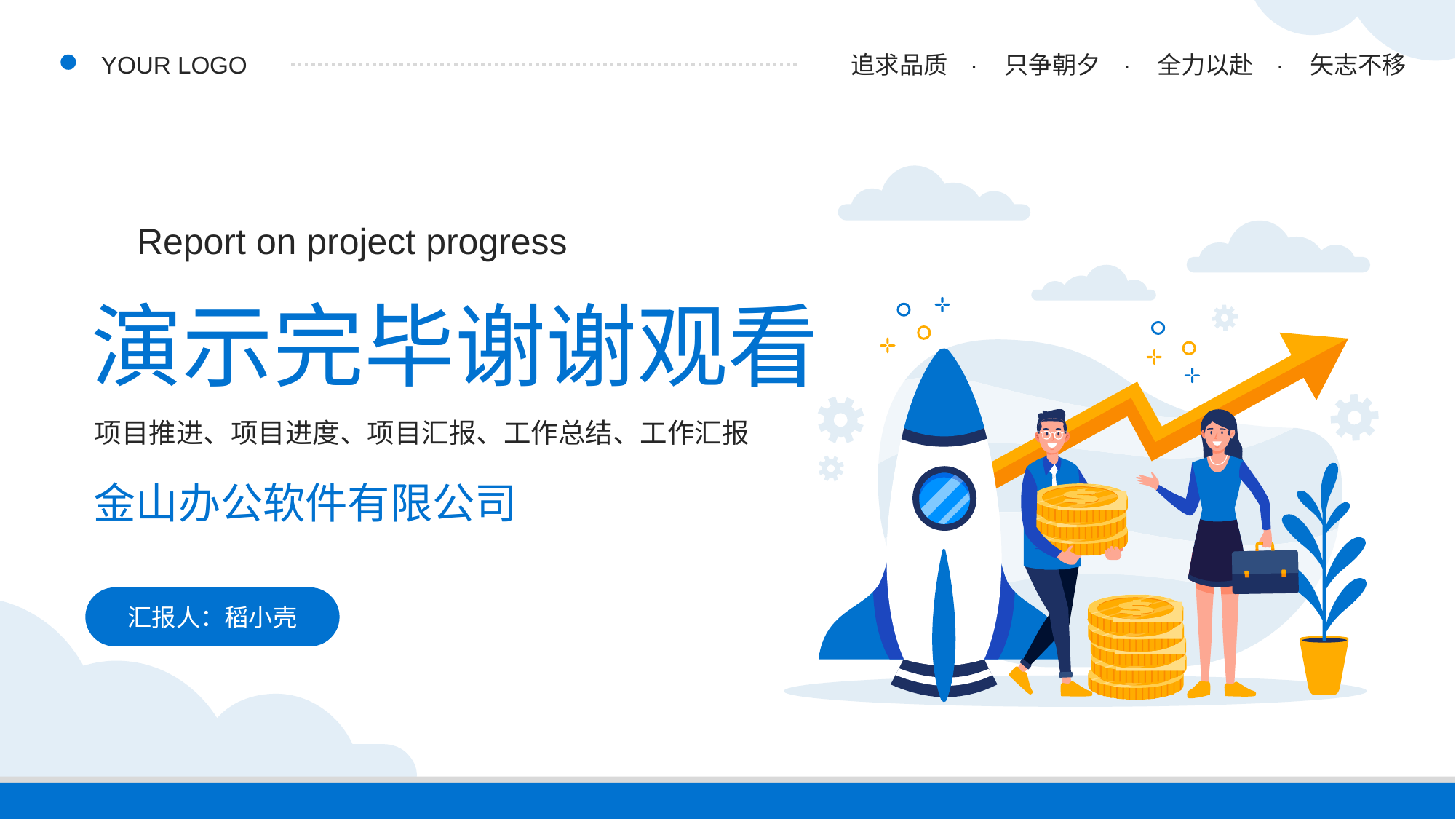

YOUR LOGO
追求品质   ·   只争朝夕   ·   全力以赴   ·   矢志不移

Report on project progress
演示完毕谢谢观看
项目推进、项目进度、项目汇报、工作总结、工作汇报
金山办公软件有限公司
汇报人：稻小壳